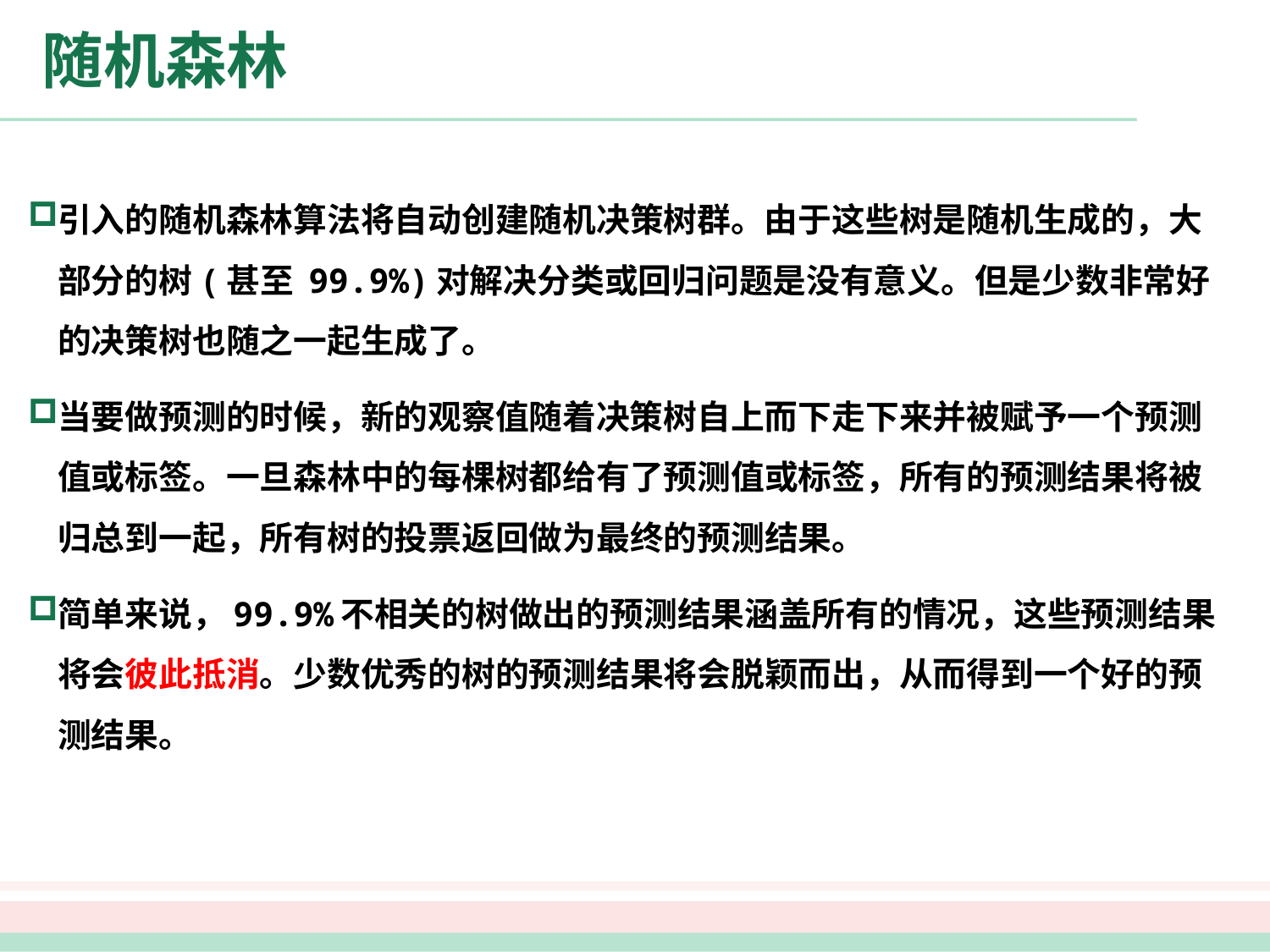

# 随机森林
引入的随机森林算法将自动创建随机决策树群。由于这些树是随机生成的，大部分的树(甚至 99.9%)对解决分类或回归问题是没有意义。但是少数非常好的决策树也随之一起生成了。
当要做预测的时候，新的观察值随着决策树自上而下走下来并被赋予一个预测值或标签。一旦森林中的每棵树都给有了预测值或标签，所有的预测结果将被归总到一起，所有树的投票返回做为最终的预测结果。
简单来说，99.9%不相关的树做出的预测结果涵盖所有的情况，这些预测结果将会彼此抵消。少数优秀的树的预测结果将会脱颖而出，从而得到一个好的预测结果。